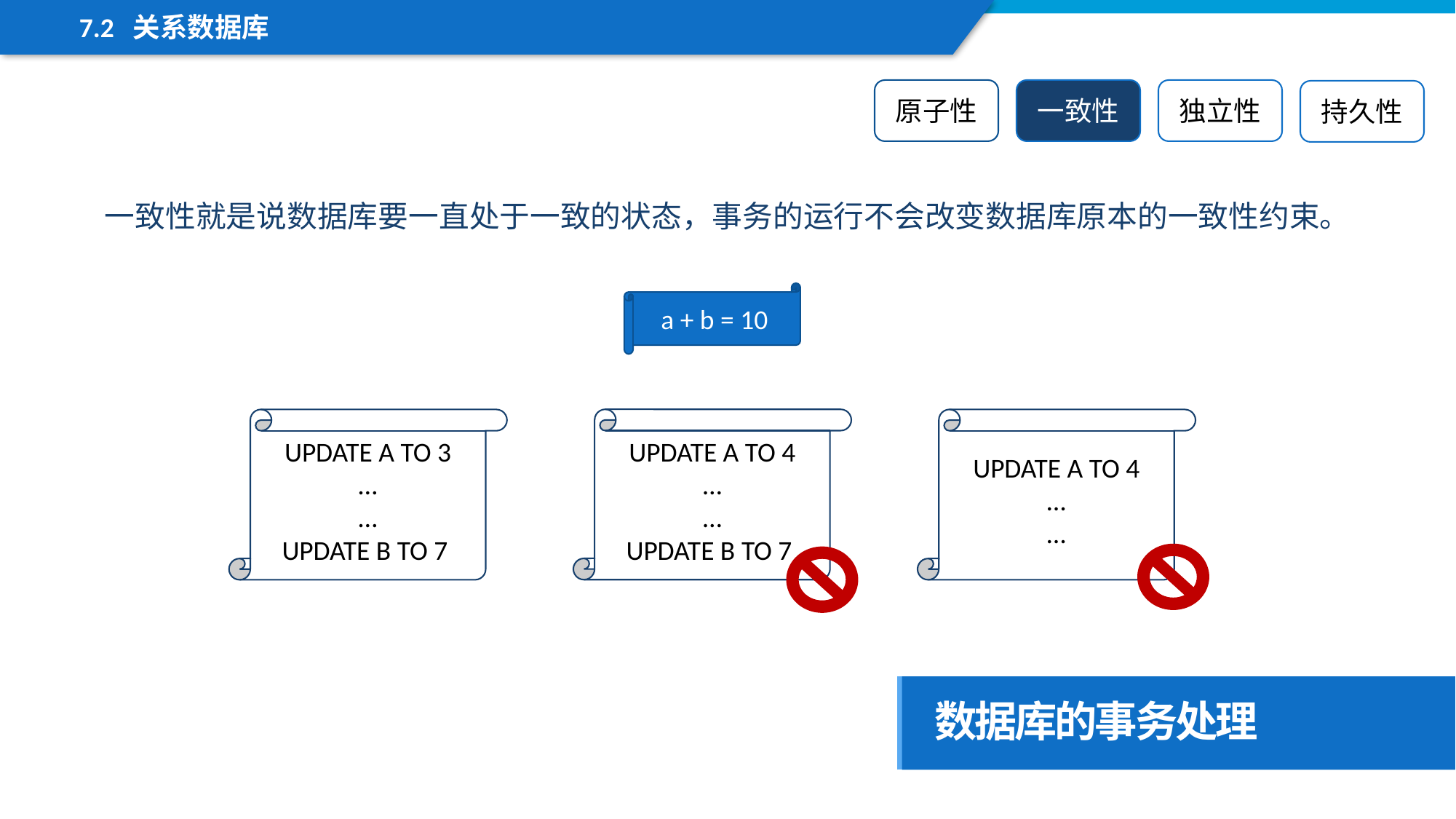

7.2  关系数据库
原子性
一致性
独立性
持久性
一致性就是说数据库要一直处于一致的状态，事务的运行不会改变数据库原本的一致性约束。
a + b = 10
UPDATE A TO 4
…
…
UPDATE B TO 7
UPDATE A TO 3
…
…
UPDATE B TO 7
UPDATE A TO 4
…
…

数据库的事务处理